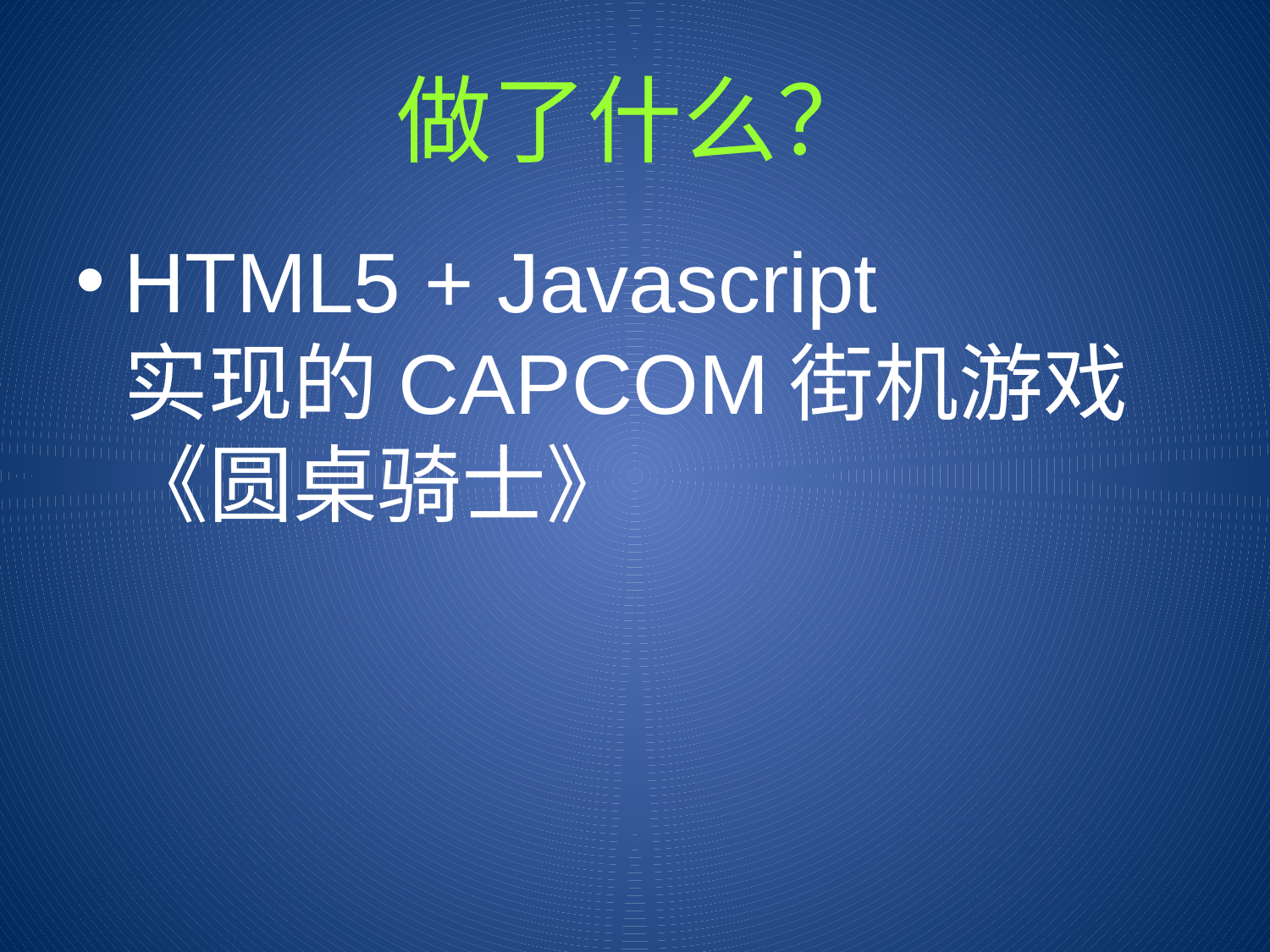

# 做了什么？
HTML5 + Javascript
实现的CAPCOM街机游戏
《圆桌骑士》